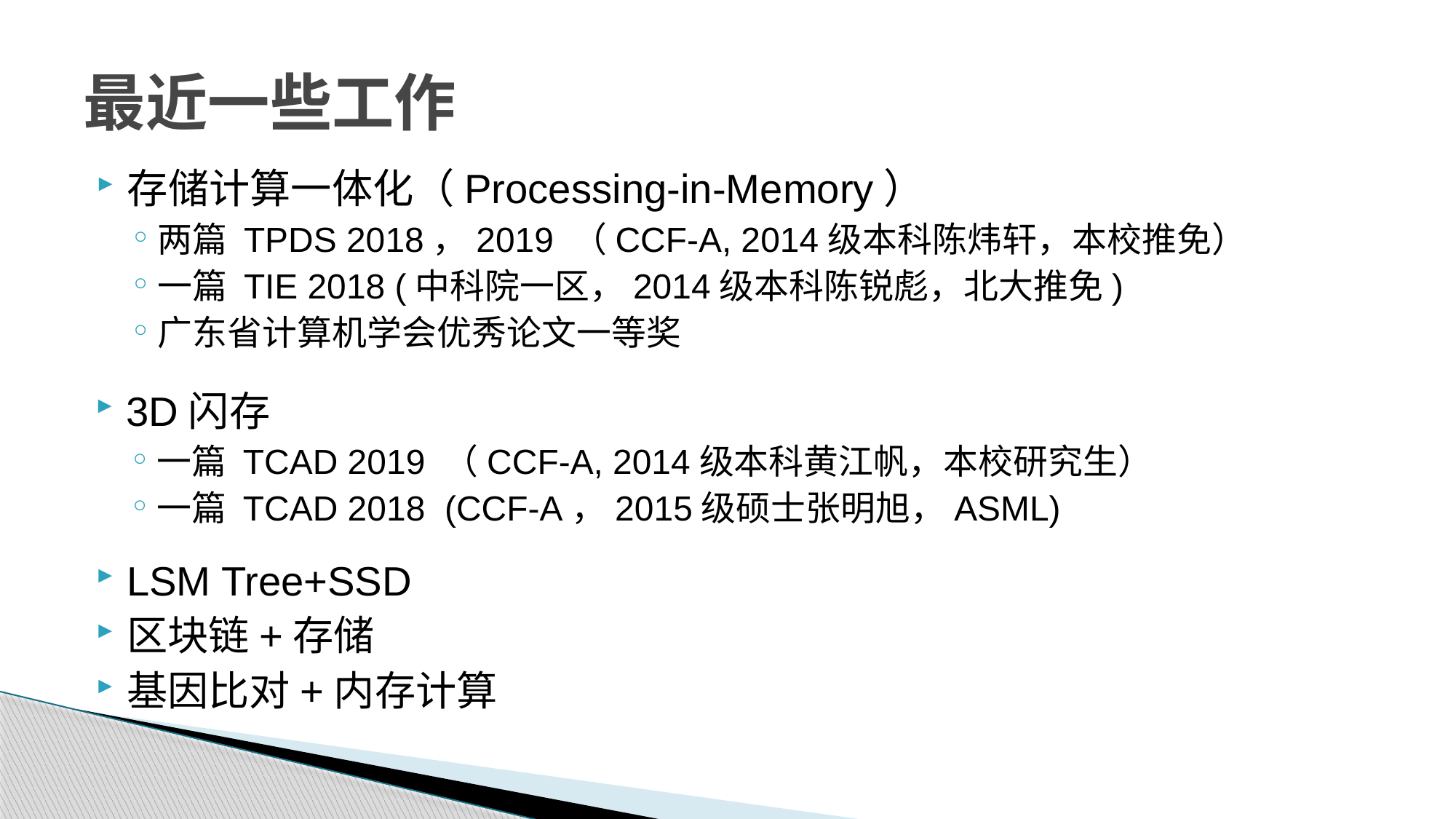

# 最近一些工作
存储计算一体化（Processing-in-Memory）
两篇 TPDS 2018，2019 （CCF-A, 2014级本科陈炜轩，本校推免）
一篇 TIE 2018 (中科院一区，2014级本科陈锐彪，北大推免)
广东省计算机学会优秀论文一等奖
3D闪存
一篇 TCAD 2019 （CCF-A, 2014级本科黄江帆，本校研究生）
一篇 TCAD 2018  (CCF-A，2015级硕士张明旭，ASML)

LSM Tree+SSD
区块链+存储
基因比对+内存计算